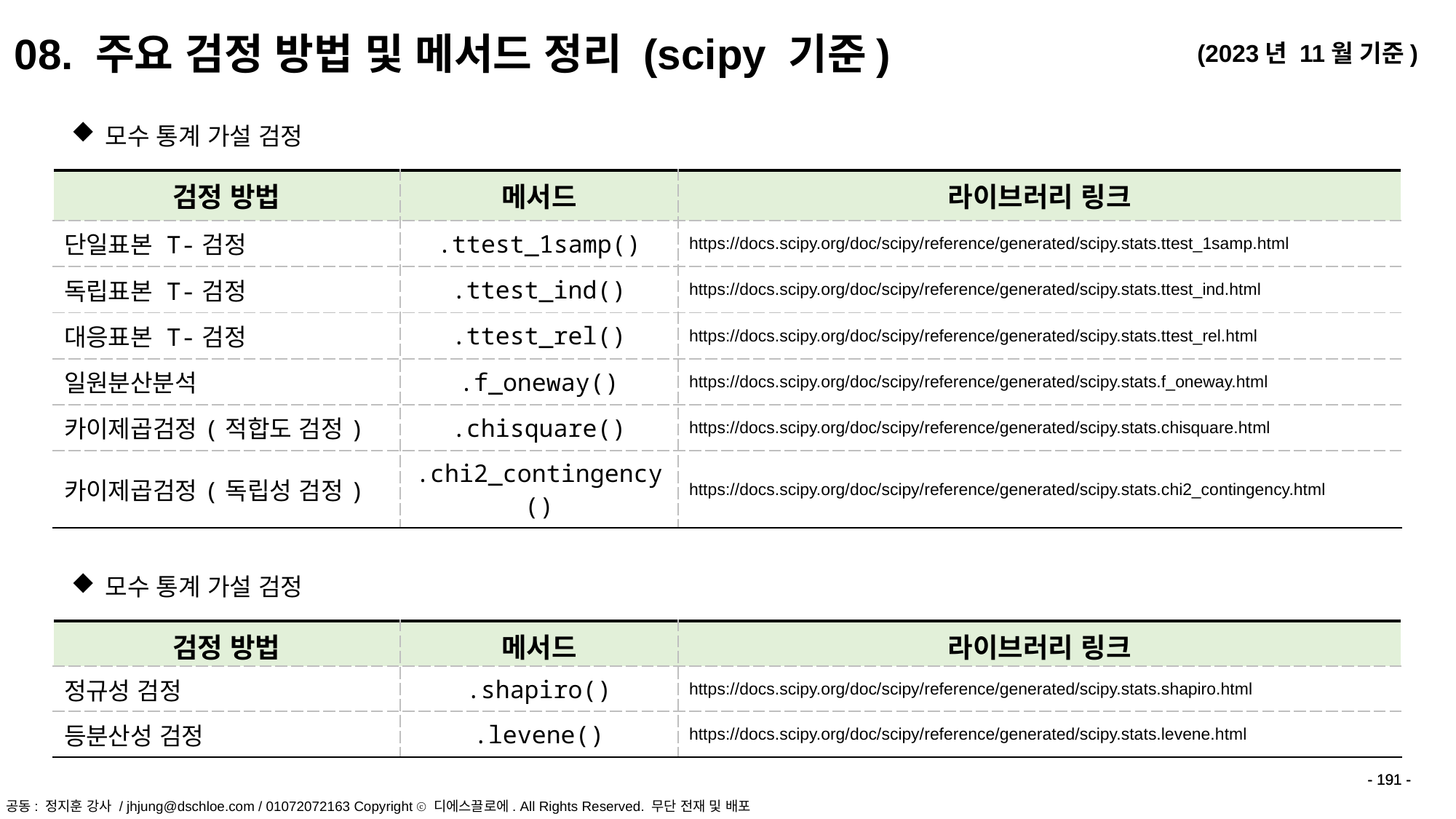

08. 주요 검정 방법 및 메서드 정리 (scipy 기준)
모수 통계 가설 검정
| 검정 방법 | 메서드 | 라이브러리 링크 |
| --- | --- | --- |
| 단일표본 T-검정 | .ttest\_1samp() | https://docs.scipy.org/doc/scipy/reference/generated/scipy.stats.ttest\_1samp.html |
| 독립표본 T-검정 | .ttest\_ind() | https://docs.scipy.org/doc/scipy/reference/generated/scipy.stats.ttest\_ind.html |
| 대응표본 T-검정 | .ttest\_rel() | https://docs.scipy.org/doc/scipy/reference/generated/scipy.stats.ttest\_rel.html |
| 일원분산분석 | .f\_oneway() | https://docs.scipy.org/doc/scipy/reference/generated/scipy.stats.f\_oneway.html |
| 카이제곱검정(적합도 검정) | .chisquare() | https://docs.scipy.org/doc/scipy/reference/generated/scipy.stats.chisquare.html |
| 카이제곱검정(독립성 검정) | .chi2\_contingency() | https://docs.scipy.org/doc/scipy/reference/generated/scipy.stats.chi2\_contingency.html |
모수 통계 가설 검정
| 검정 방법 | 메서드 | 라이브러리 링크 |
| --- | --- | --- |
| 정규성 검정 | .shapiro() | https://docs.scipy.org/doc/scipy/reference/generated/scipy.stats.shapiro.html |
| 등분산성 검정 | .levene() | https://docs.scipy.org/doc/scipy/reference/generated/scipy.stats.levene.html |
- 191 -